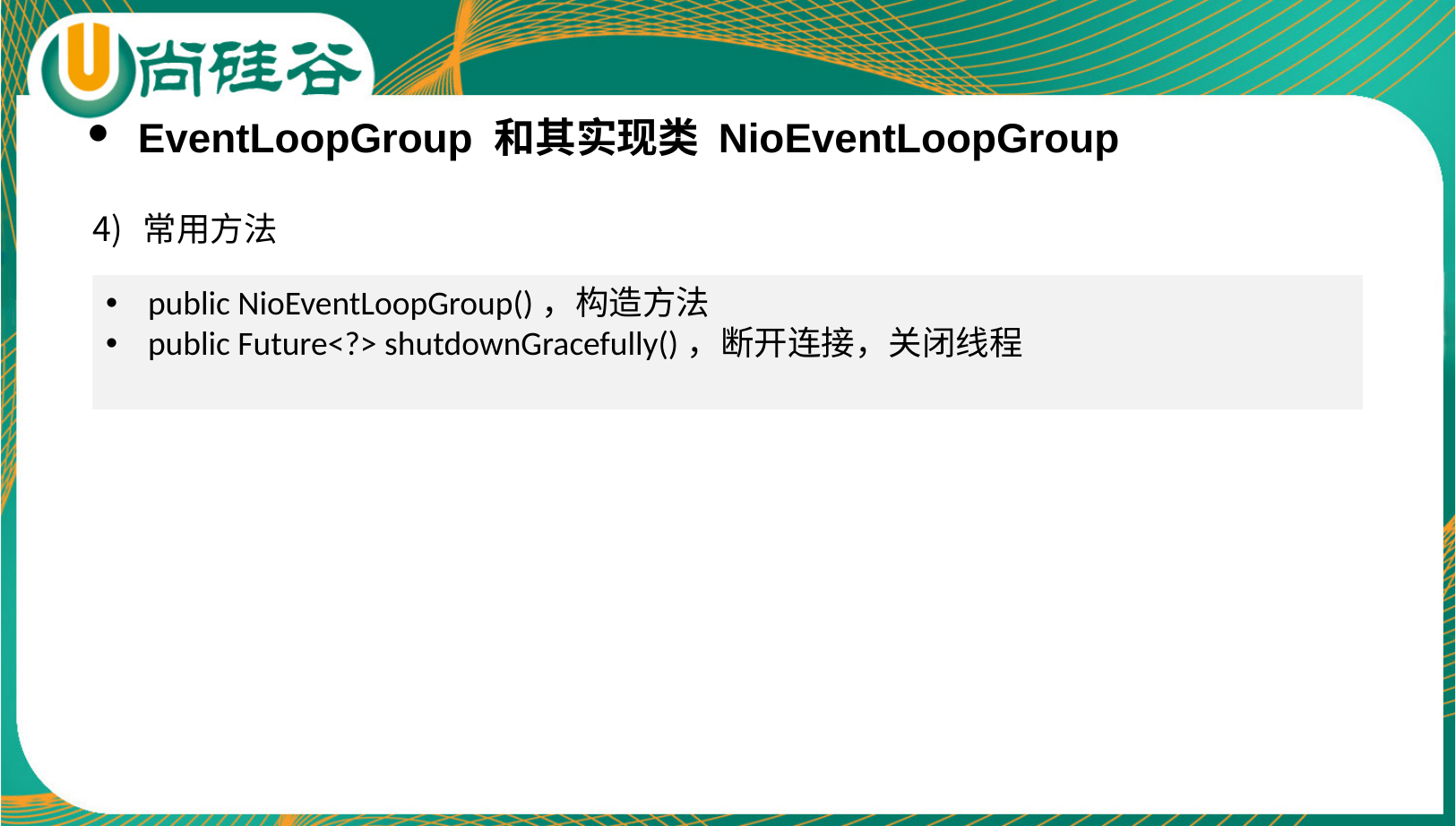

EventLoopGroup 和其实现类 NioEventLoopGroup
常用方法

public NioEventLoopGroup()，构造方法
public Future<?> shutdownGracefully()，断开连接，关闭线程